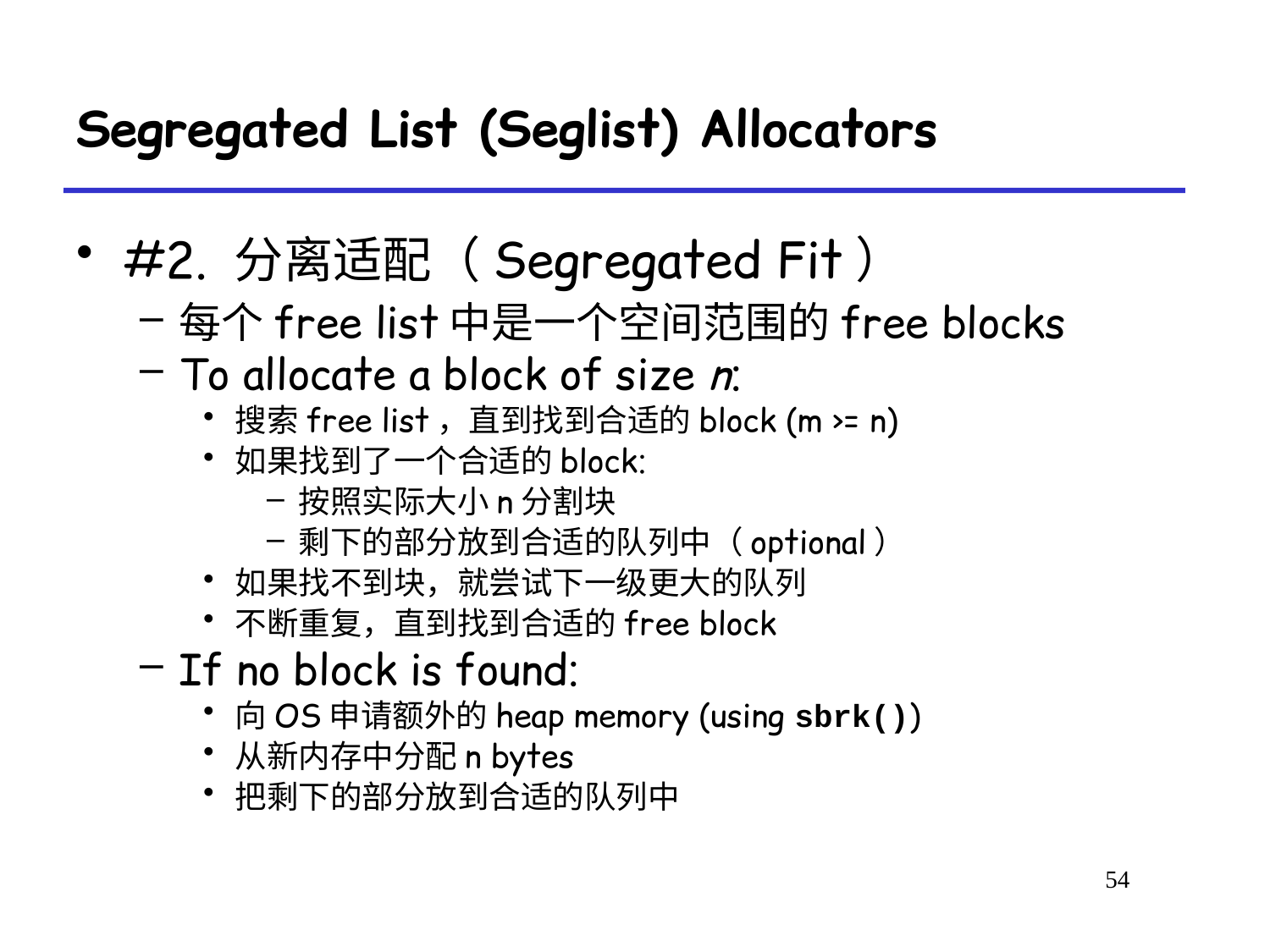

# Segregated List (Seglist) Allocators
#2. 分离适配（Segregated Fit）
每个free list中是一个空间范围的free blocks
To allocate a block of size n:
搜索free list，直到找到合适的block (m >= n)
如果找到了一个合适的block:
按照实际大小n分割块
剩下的部分放到合适的队列中（optional）
如果找不到块，就尝试下一级更大的队列
不断重复，直到找到合适的free block
If no block is found:
向OS申请额外的heap memory (using sbrk())
从新内存中分配n bytes
把剩下的部分放到合适的队列中

54